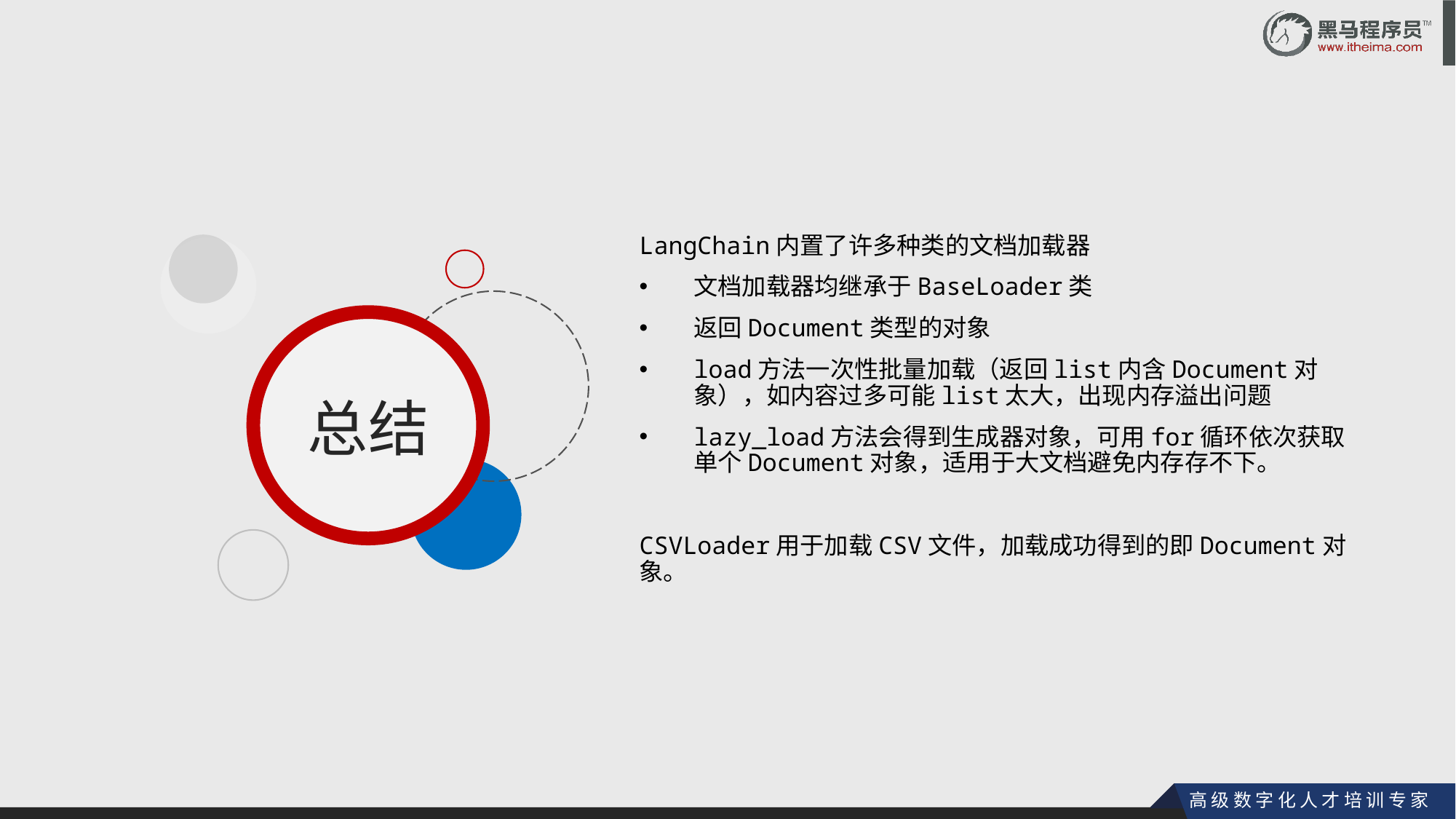

LangChain内置了许多种类的文档加载器
文档加载器均继承于BaseLoader类
返回Document类型的对象
load方法一次性批量加载（返回list内含Document对象），如内容过多可能list太大，出现内存溢出问题
lazy_load方法会得到生成器对象，可用for循环依次获取单个Document对象，适用于大文档避免内存存不下。

CSVLoader用于加载CSV文件，加载成功得到的即Document对象。